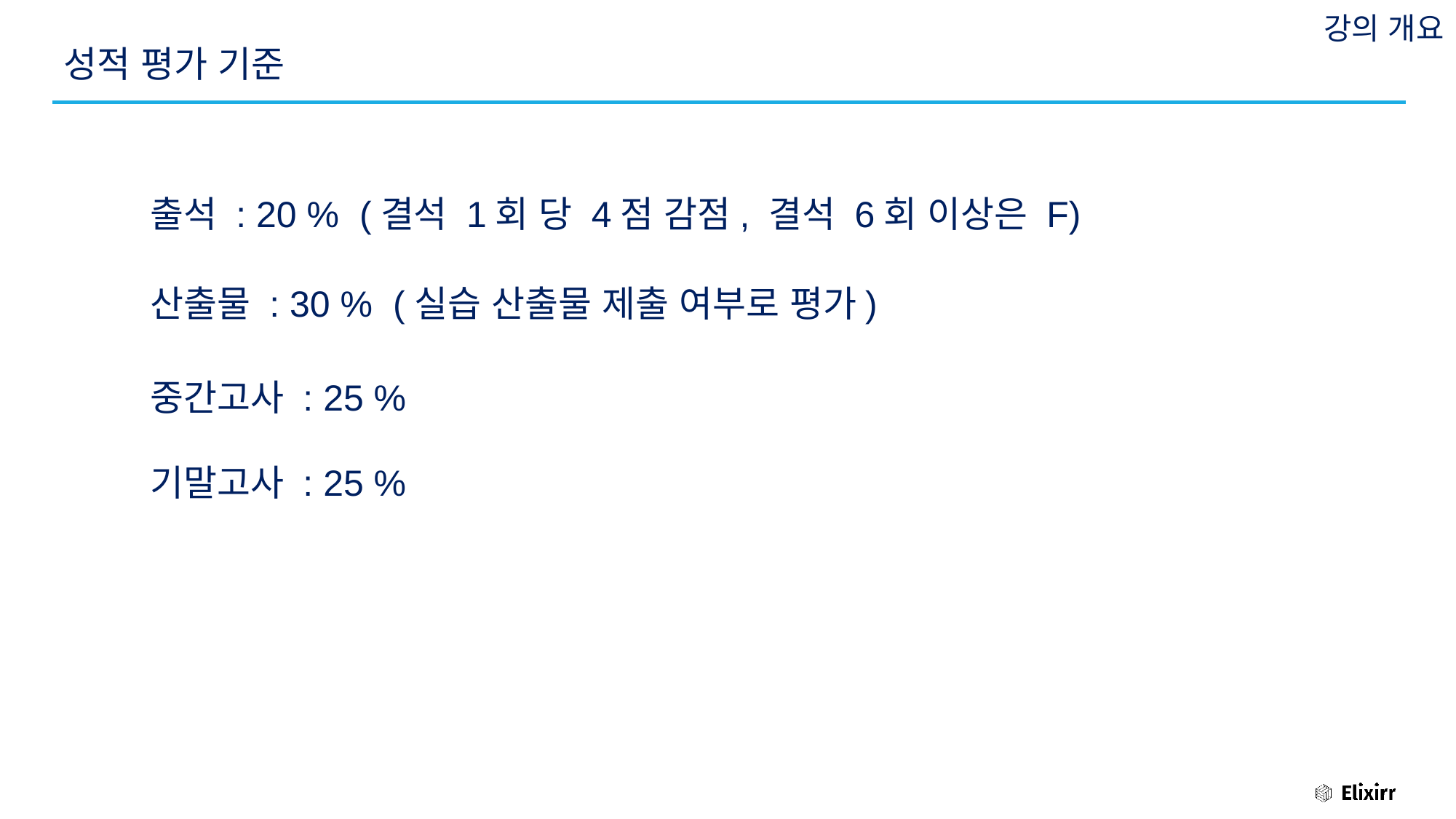

강의 개요
# 성적 평가 기준
출석 : 20 %  (결석 1회 당 4점 감점, 결석 6회 이상은 F)
산출물 : 30 %  (실습 산출물 제출 여부로 평가)
중간고사 : 25 %
기말고사 : 25 %